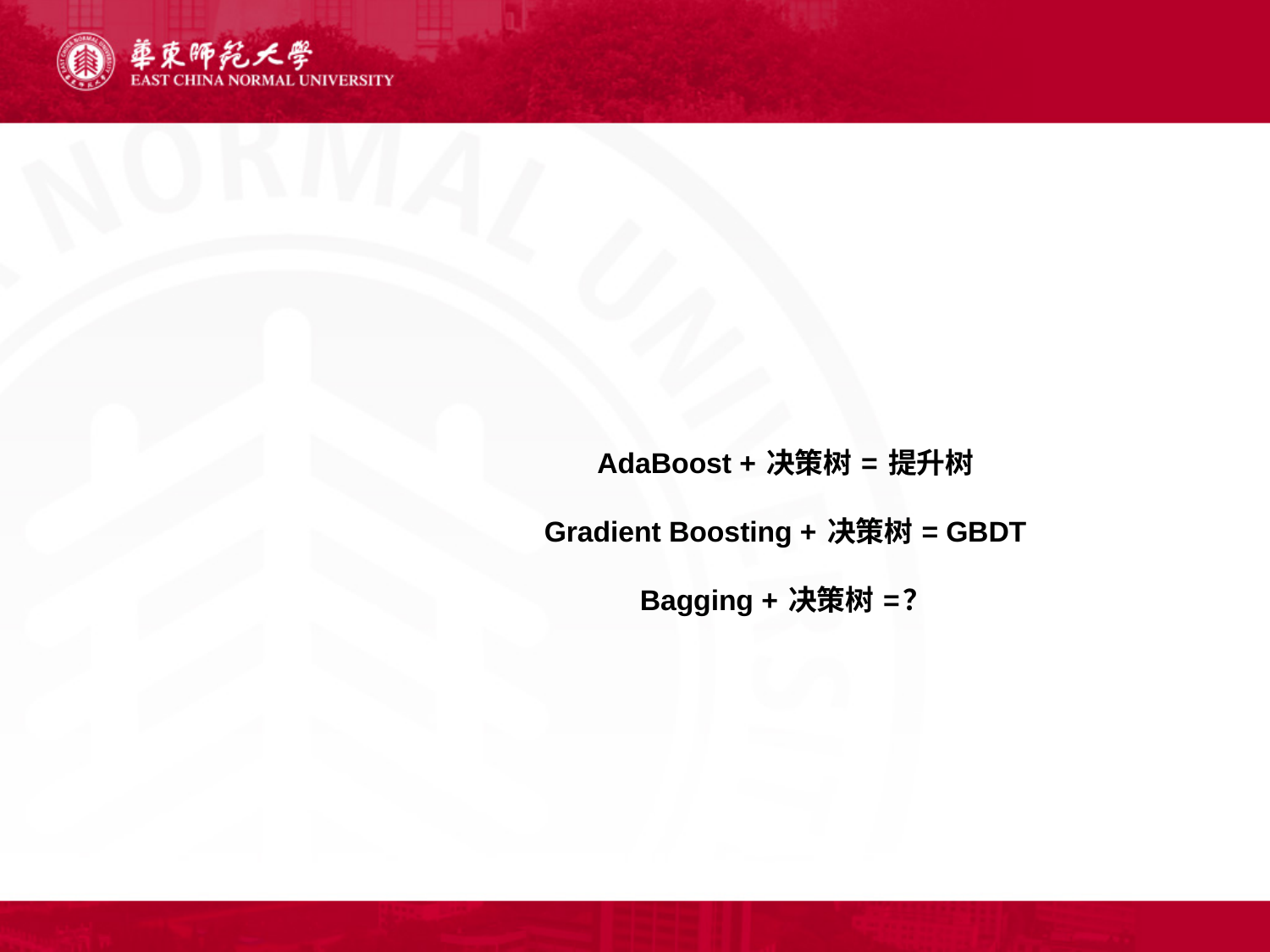

# AdaBoost + 决策树 = 提升树 Gradient Boosting + 决策树 = GBDT Bagging + 决策树 =？